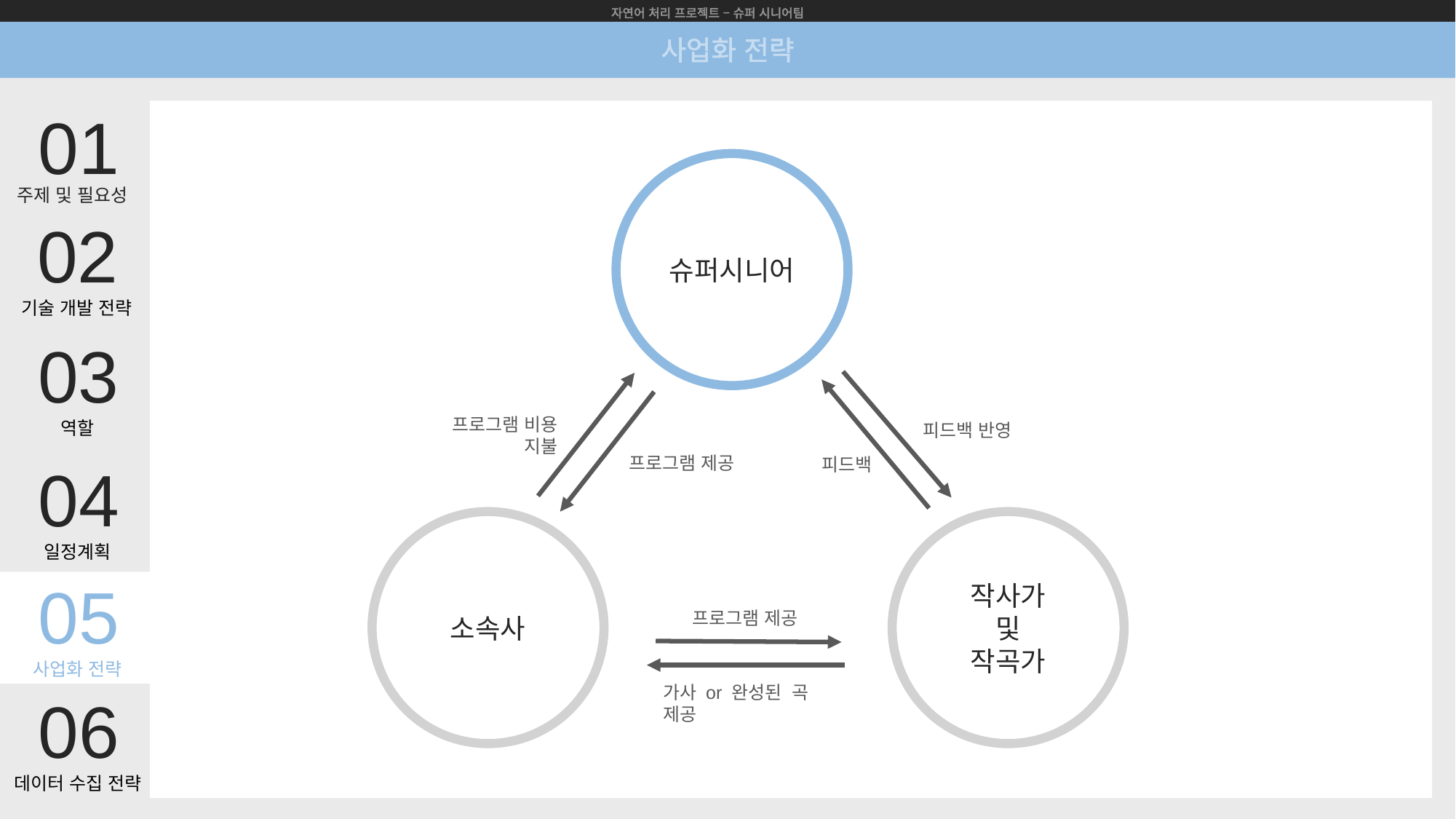

자연어 처리 프로젝트 – 슈퍼 시니어팀

사업화 전략
01

슈퍼시니어
주제 및 필요성
02
기술 개발 전략
03
프로그램 비용 지불
역할
피드백 반영
프로그램 제공
피드백
04
소속사
작사가
및
작곡가
일정계획
05

프로그램 제공
사업화 전략
가사 or 완성된  곡 제공
06
데이터 수집 전략